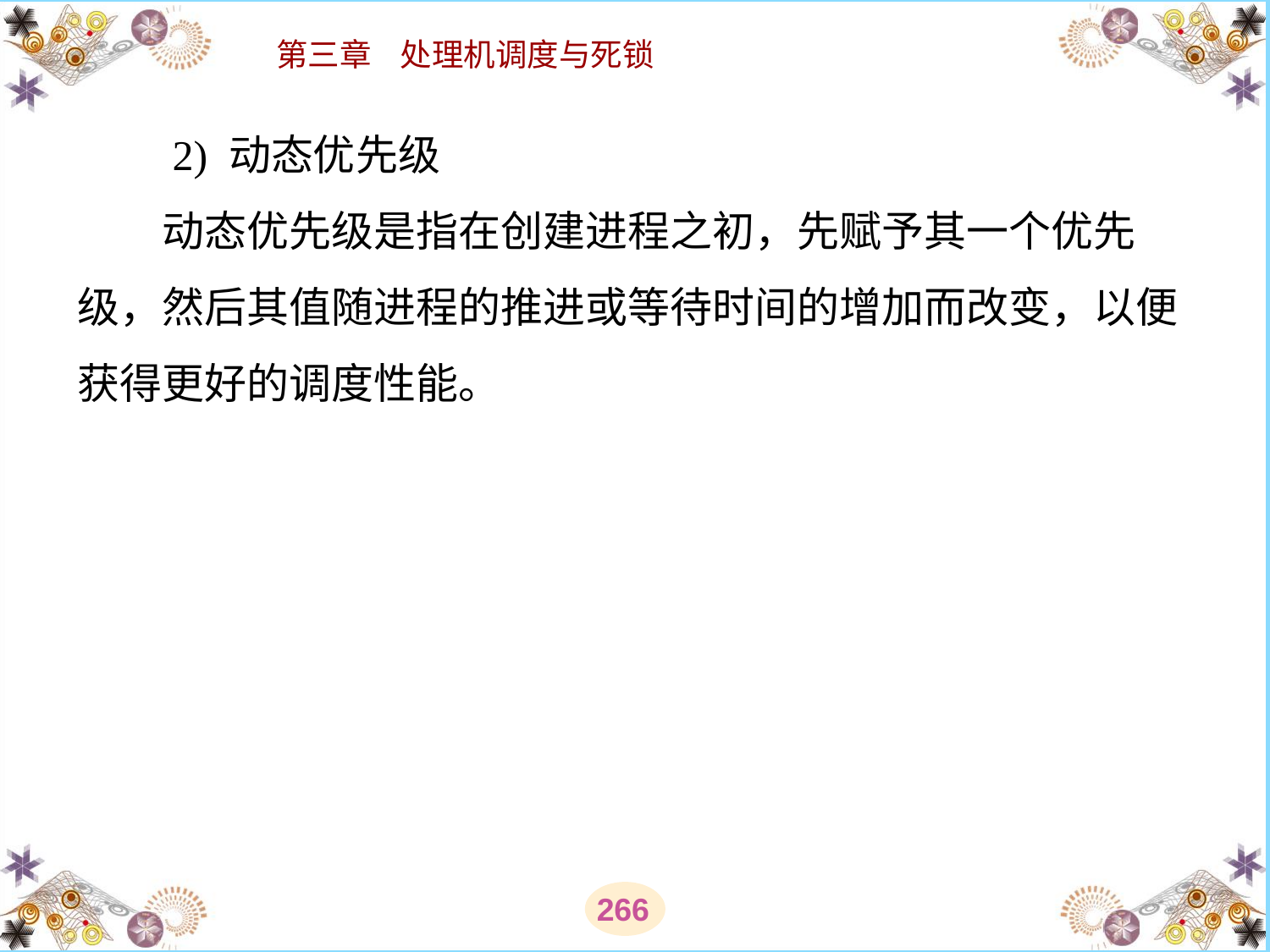

# 2) 动态优先级 　　动态优先级是指在创建进程之初，先赋予其一个优先级，然后其值随进程的推进或等待时间的增加而改变，以便获得更好的调度性能。